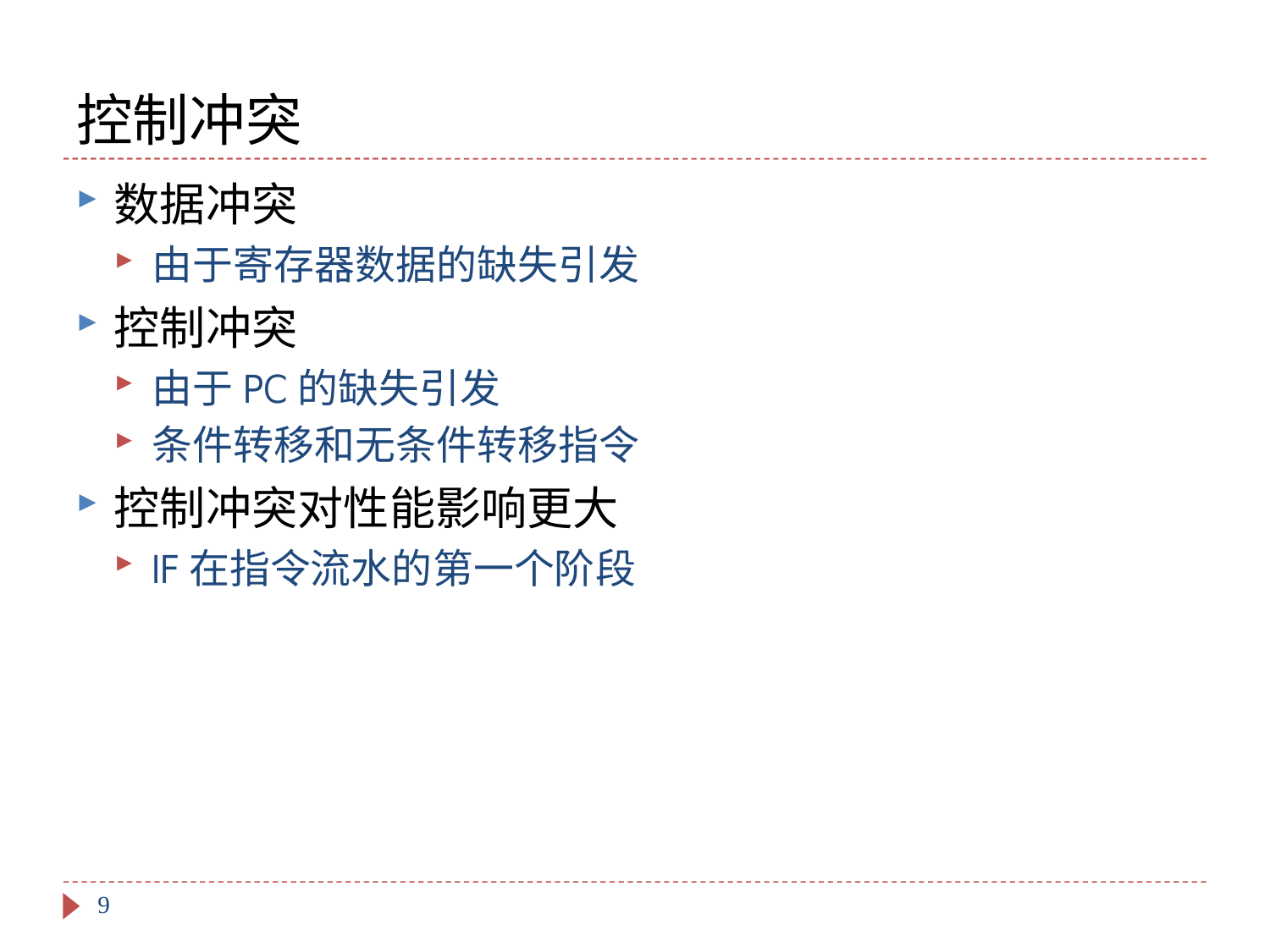

# 控制冲突
数据冲突
由于寄存器数据的缺失引发
控制冲突
由于PC的缺失引发
条件转移和无条件转移指令
控制冲突对性能影响更大
IF在指令流水的第一个阶段

9